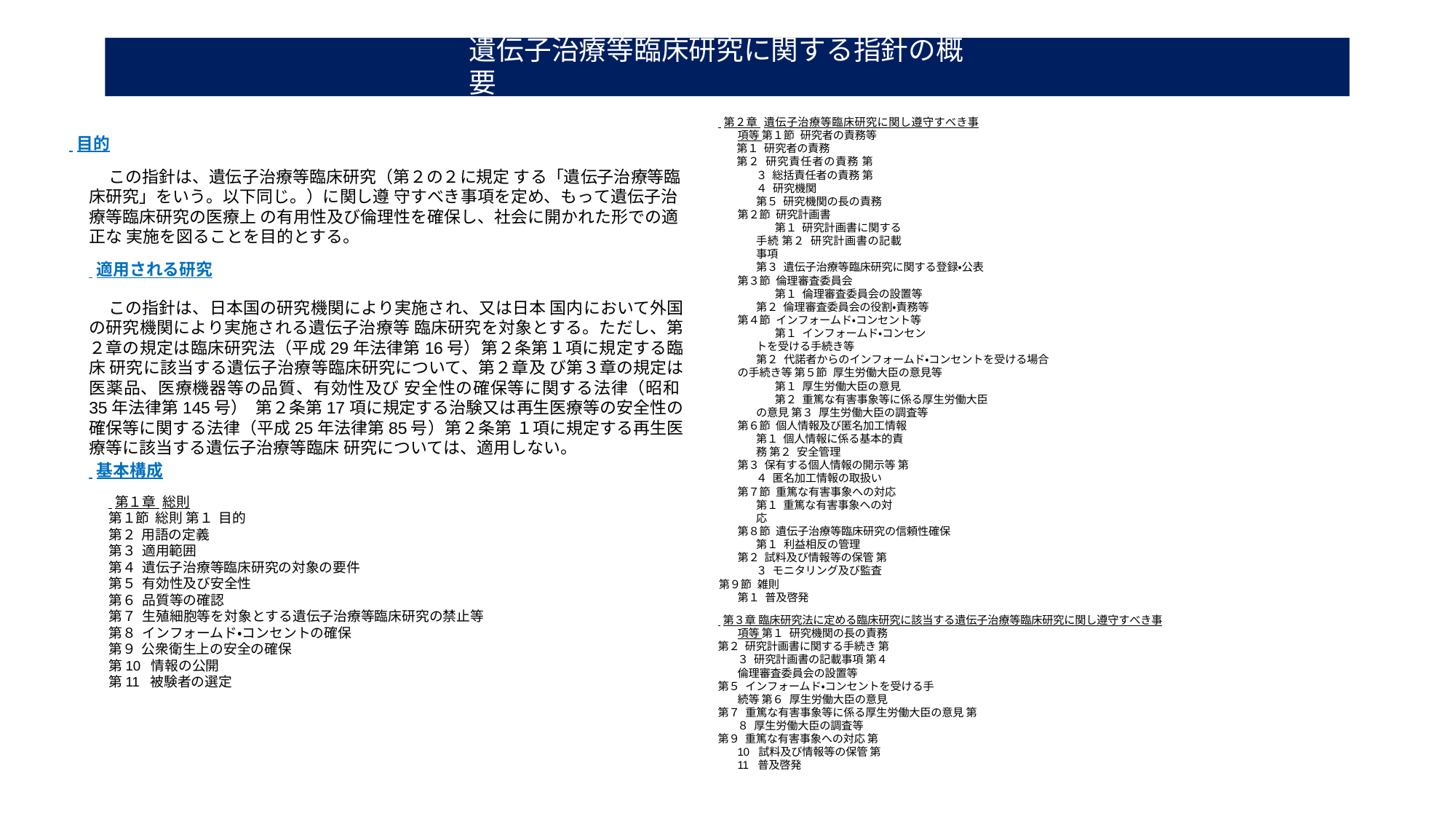

# 遺伝子治療等臨床研究に関する指針の概要
 第２章 遺伝子治療等臨床研究に関し遵守すべき事項等 第１節 研究者の責務等
第１ 研究者の責務
第２ 研究責任者の責務 第３ 総括責任者の責務 第４ 研究機関
第５ 研究機関の長の責務 第２節 研究計画書
第１ 研究計画書に関する手続 第２ 研究計画書の記載事項
第３ 遺伝子治療等臨床研究に関する登録・公表 第３節 倫理審査委員会
第１ 倫理審査委員会の設置等
第２ 倫理審査委員会の役割・責務等 第４節 インフォームド・コンセント等
第１ インフォームド・コンセントを受ける手続き等
第２ 代諾者からのインフォームド・コンセントを受ける場合の手続き等 第５節 厚生労働大臣の意見等
第１ 厚生労働大臣の意見
第２ 重篤な有害事象等に係る厚生労働大臣の意見 第３ 厚生労働大臣の調査等
第６節 個人情報及び匿名加工情報 第１ 個人情報に係る基本的責務 第２ 安全管理
第３ 保有する個人情報の開示等 第４ 匿名加工情報の取扱い
第７節 重篤な有害事象への対応 第１ 重篤な有害事象への対応
第８節 遺伝子治療等臨床研究の信頼性確保 第１ 利益相反の管理
第２ 試料及び情報等の保管 第３ モニタリング及び監査
第９節 雑則
第１ 普及啓発

 第３章 臨床研究法に定める臨床研究に該当する遺伝子治療等臨床研究に関し遵守すべき事項等 第１ 研究機関の長の責務
第２ 研究計画書に関する手続き 第３ 研究計画書の記載事項 第４ 倫理審査委員会の設置等
第５ インフォームド・コンセントを受ける手続等 第６ 厚生労働大臣の意見
第７ 重篤な有害事象等に係る厚生労働大臣の意見 第８ 厚生労働大臣の調査等
第９ 重篤な有害事象への対応 第10 試料及び情報等の保管 第11 普及啓発
 目的
この指針は、遺伝子治療等臨床研究（第２の２に規定 する「遺伝子治療等臨床研究」をいう。以下同じ。）に関し遵 守すべき事項を定め、もって遺伝子治療等臨床研究の医療上 の有用性及び倫理性を確保し、社会に開かれた形での適正な 実施を図ることを目的とする。

 適用される研究
この指針は、日本国の研究機関により実施され、又は日本 国内において外国の研究機関により実施される遺伝子治療等 臨床研究を対象とする。ただし、第２章の規定は臨床研究法（平成29年法律第16号）第２条第１項に規定する臨床 研究に該当する遺伝子治療等臨床研究について、第２章及 び第３章の規定は医薬品、医療機器等の品質、有効性及び 安全性の確保等に関する法律（昭和35年法律第145号）  第２条第17項に規定する治験又は再生医療等の安全性の 確保等に関する法律（平成25年法律第85号）第２条第 １項に規定する再生医療等に該当する遺伝子治療等臨床 研究については、適用しない。
 基本構成
 第１章 総則
第１節 総則 第１ 目的
第２ 用語の定義
第３ 適用範囲
第４ 遺伝子治療等臨床研究の対象の要件
第５ 有効性及び安全性
第６ 品質等の確認
第７ 生殖細胞等を対象とする遺伝子治療等臨床研究の禁止等
第８ インフォームド・コンセントの確保
第９ 公衆衛生上の安全の確保
第10 情報の公開
第11 被験者の選定